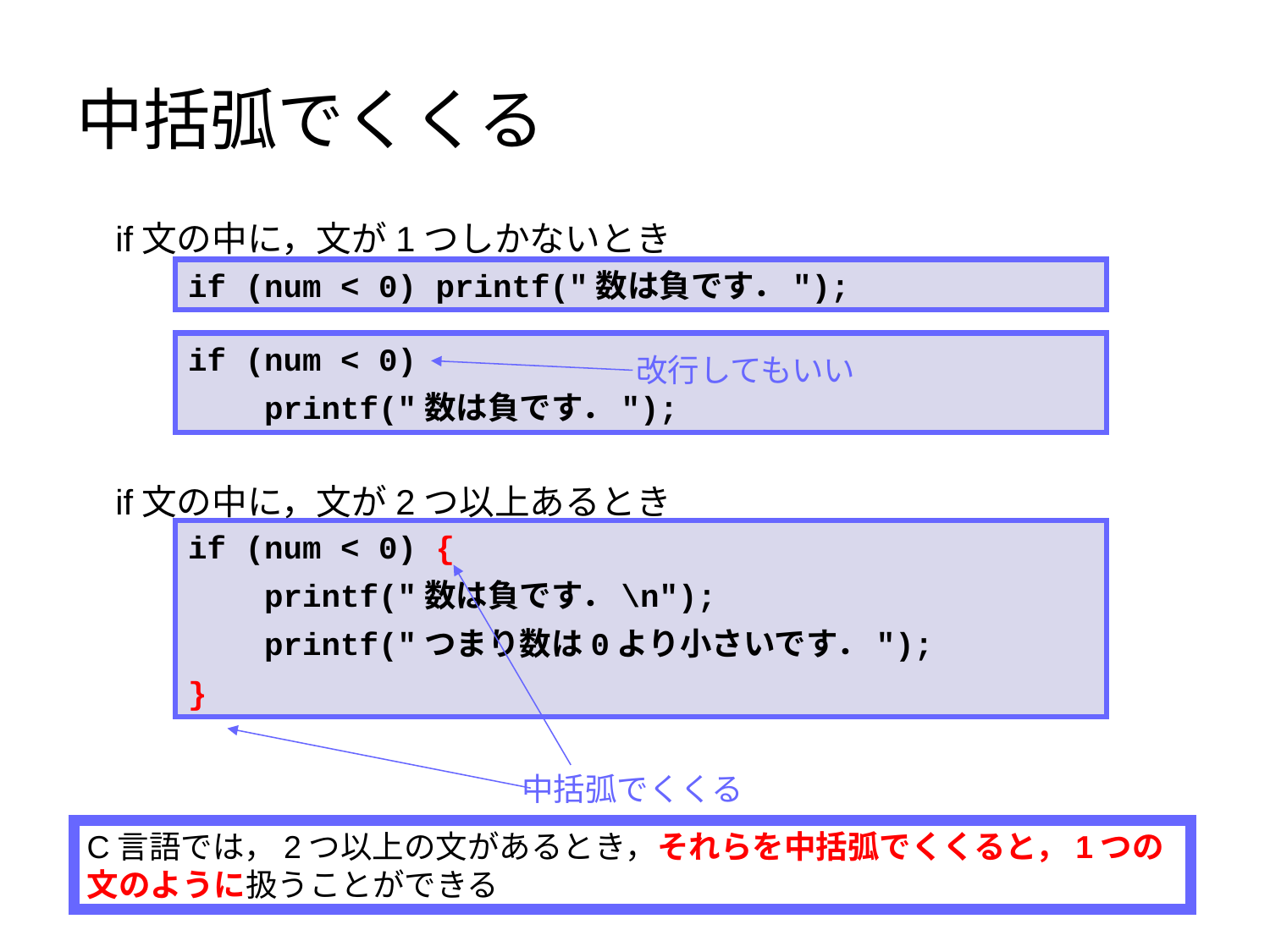

# 中括弧でくくる
if文の中に，文が1つしかないとき
if (num < 0) printf("数は負です．");
if (num < 0)
    printf("数は負です．");
改行してもいい

if文の中に，文が2つ以上あるとき
if (num < 0) {
    printf("数は負です．\n");
    printf("つまり数は0より小さいです．");
}

中括弧でくくる
C言語では，2つ以上の文があるとき，それらを中括弧でくくると，1つの文のように扱うことができる
16